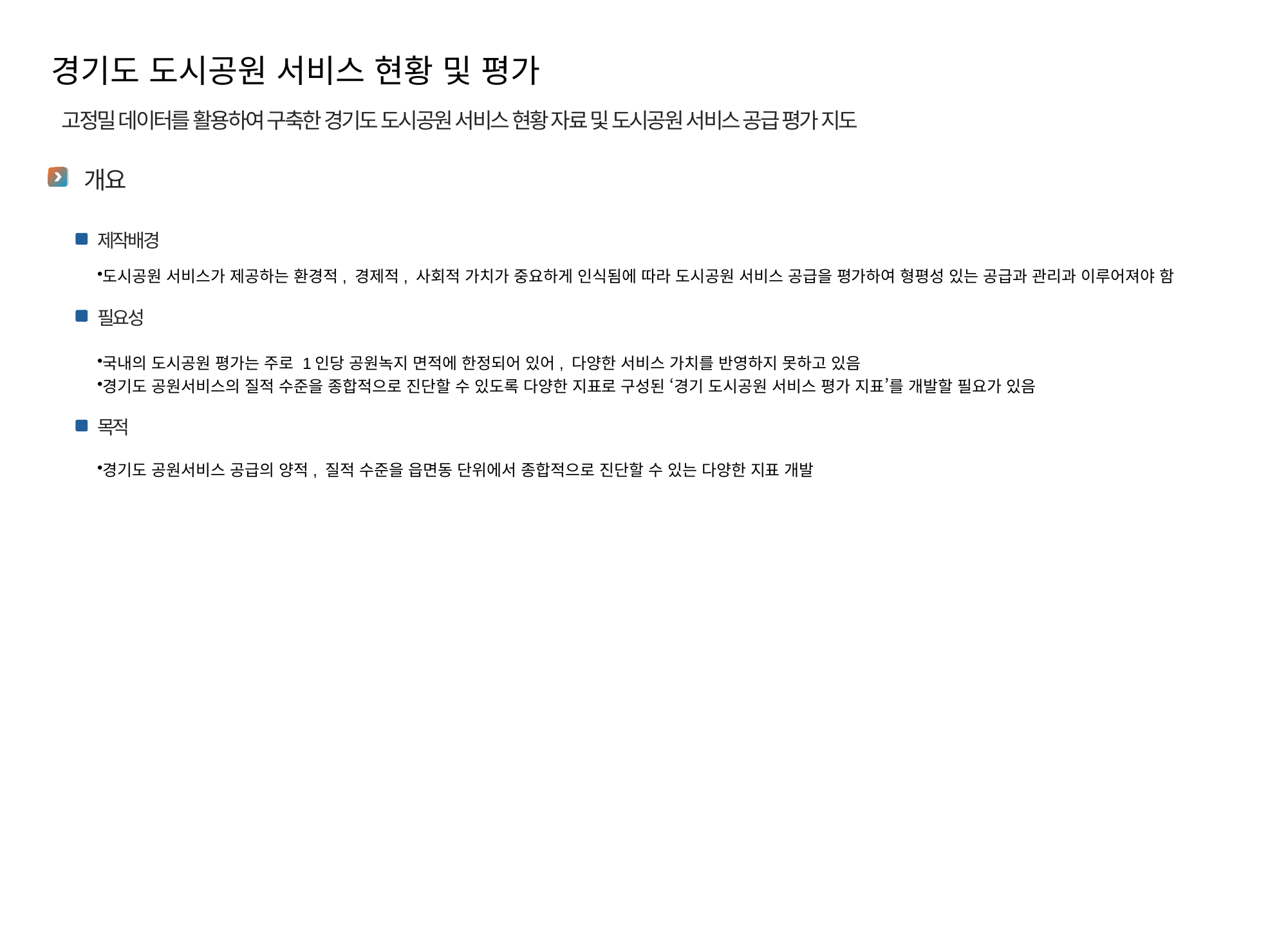

경기도 도시공원 서비스 현황 및 평가
고정밀 데이터를 활용하여 구축한 경기도 도시공원 서비스 현황 자료 및 도시공원 서비스 공급 평가 지도
 개요

제작배경

도시공원 서비스가 제공하는 환경적, 경제적, 사회적 가치가 중요하게 인식됨에 따라 도시공원 서비스 공급을 평가하여 형평성 있는 공급과 관리과 이루어져야 함
필요성

국내의 도시공원 평가는 주로 1인당 공원녹지 면적에 한정되어 있어, 다양한 서비스 가치를 반영하지 못하고 있음
경기도 공원서비스의 질적 수준을 종합적으로 진단할 수 있도록 다양한 지표로 구성된 ‘경기 도시공원 서비스 평가 지표’를 개발할 필요가 있음
목적

경기도 공원서비스 공급의 양적, 질적 수준을 읍면동 단위에서 종합적으로 진단할 수 있는 다양한 지표 개발